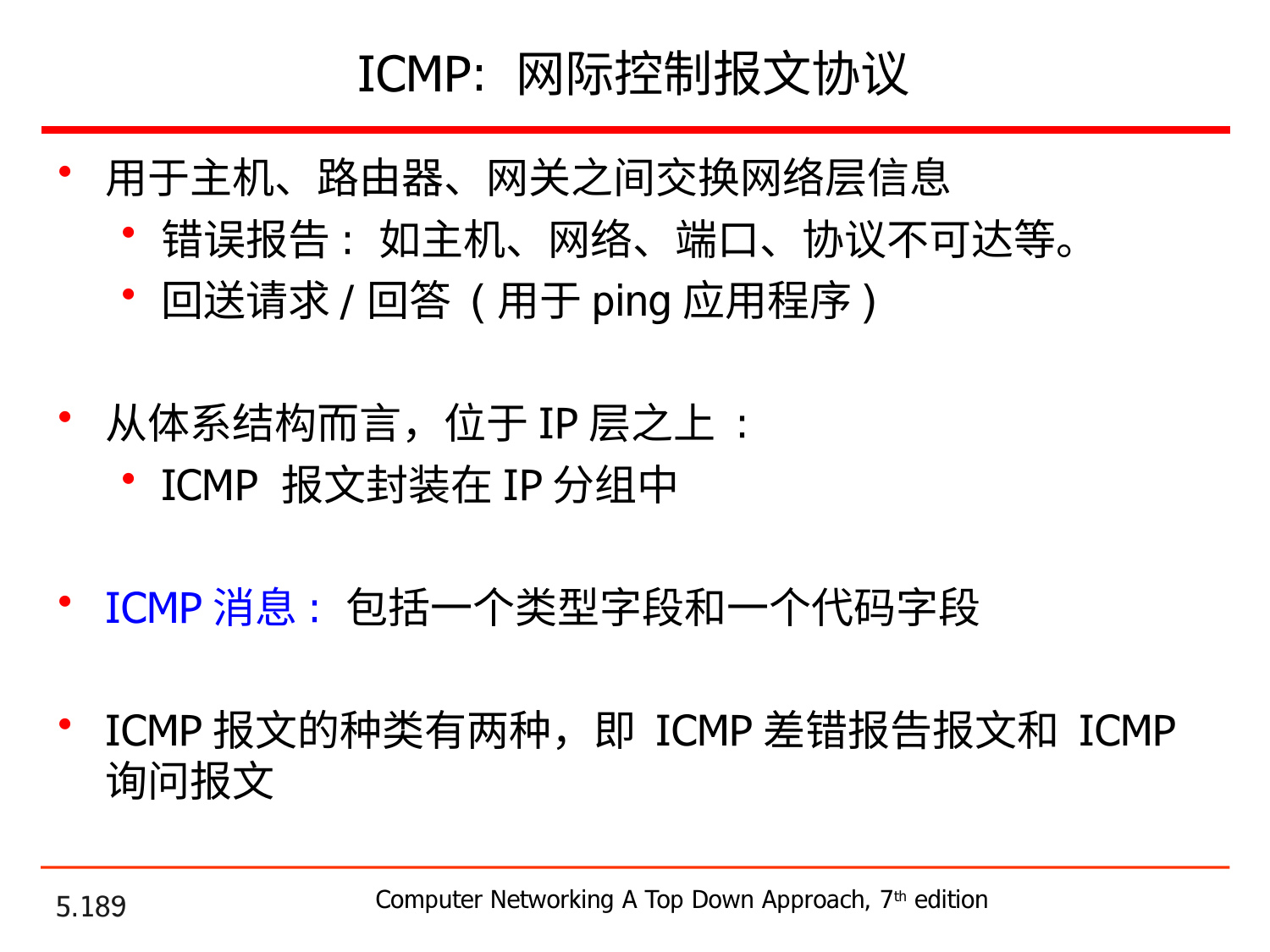

# ICMP: 网际控制报文协议
用于主机、路由器、网关之间交换网络层信息
错误报告: 如主机、网络、端口、协议不可达等。
回送请求/回答 (用于ping应用程序)

从体系结构而言，位于IP层之上 :
ICMP 报文封装在IP分组中

ICMP消息: 包括一个类型字段和一个代码字段

ICMP报文的种类有两种，即 ICMP差错报告报文和 ICMP询问报文